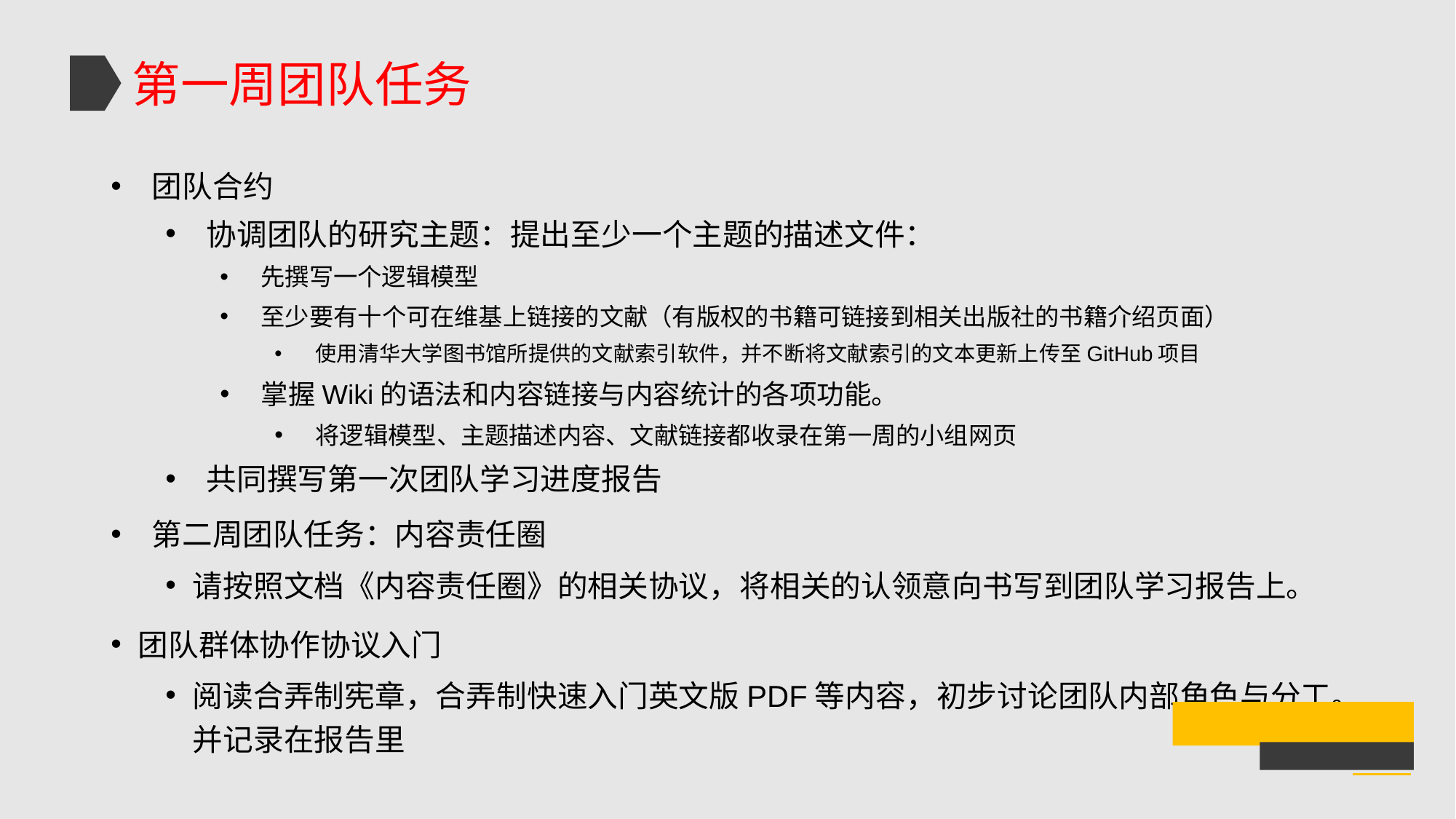

第一周团队任务

团队合约
协调团队的研究主题：提出至少一个主题的描述文件：
先撰写一个逻辑模型
至少要有十个可在维基上链接的文献（有版权的书籍可链接到相关出版社的书籍介绍页面）
使用清华大学图书馆所提供的文献索引软件，并不断将文献索引的文本更新上传至GitHub项目
掌握Wiki的语法和内容链接与内容统计的各项功能。
将逻辑模型、主题描述内容、文献链接都收录在第一周的小组网页
共同撰写第一次团队学习进度报告
第二周团队任务：内容责任圈
请按照文档《内容责任圈》的相关协议，将相关的认领意向书写到团队学习报告上。
团队群体协作协议入门
阅读合弄制宪章，合弄制快速入门英文版PDF等内容，初步讨论团队内部角色与分工。并记录在报告里